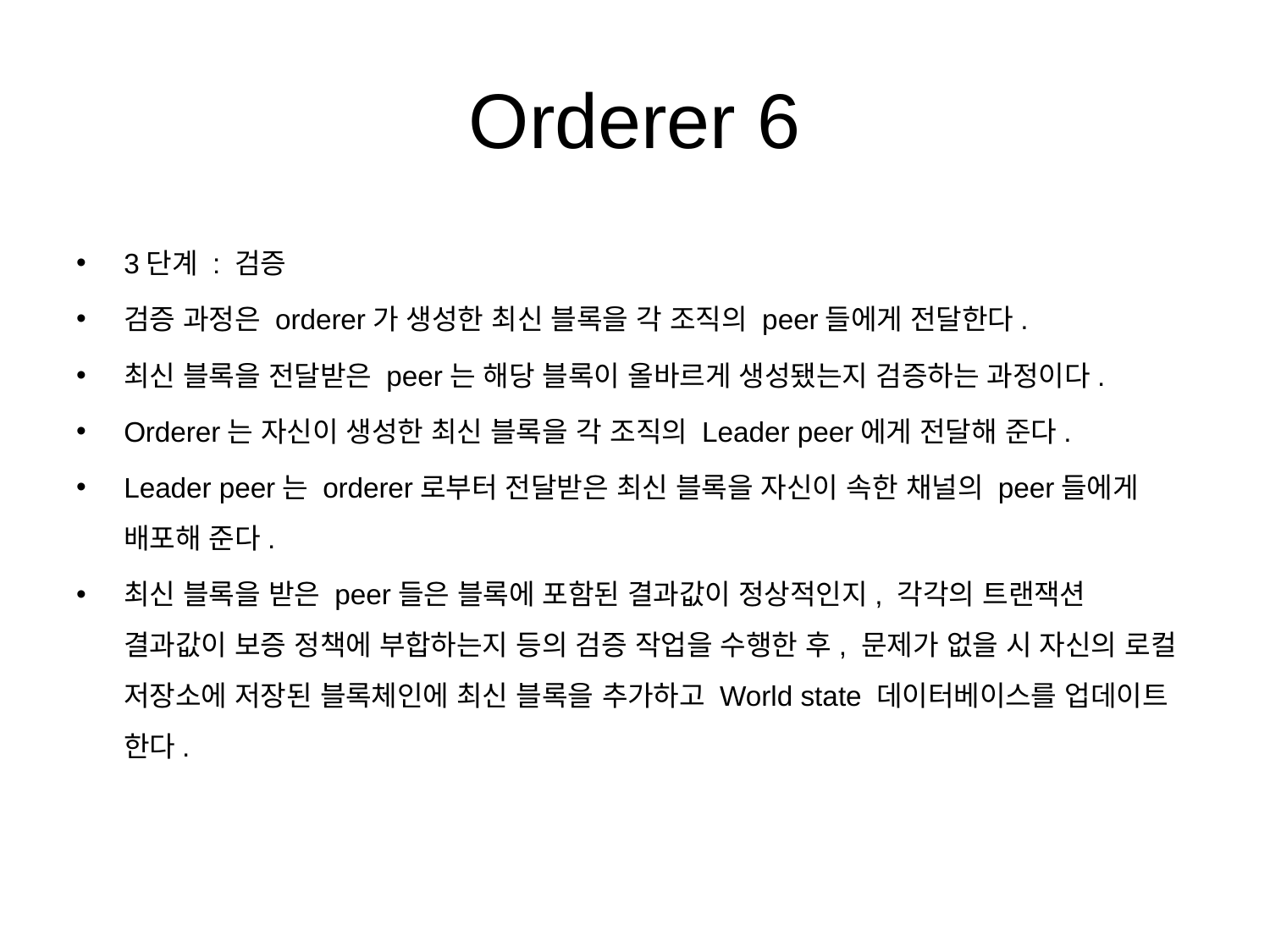

# Orderer 6
3단계 : 검증
검증 과정은 orderer가 생성한 최신 블록을 각 조직의 peer들에게 전달한다.
최신 블록을 전달받은 peer는 해당 블록이 올바르게 생성됐는지 검증하는 과정이다.
Orderer는 자신이 생성한 최신 블록을 각 조직의 Leader peer에게 전달해 준다.
Leader peer는 orderer로부터 전달받은 최신 블록을 자신이 속한 채널의 peer들에게 배포해 준다.
최신 블록을 받은 peer들은 블록에 포함된 결과값이 정상적인지, 각각의 트랜잭션 결과값이 보증 정책에 부합하는지 등의 검증 작업을 수행한 후, 문제가 없을 시 자신의 로컬 저장소에 저장된 블록체인에 최신 블록을 추가하고 World state 데이터베이스를 업데이트 한다.